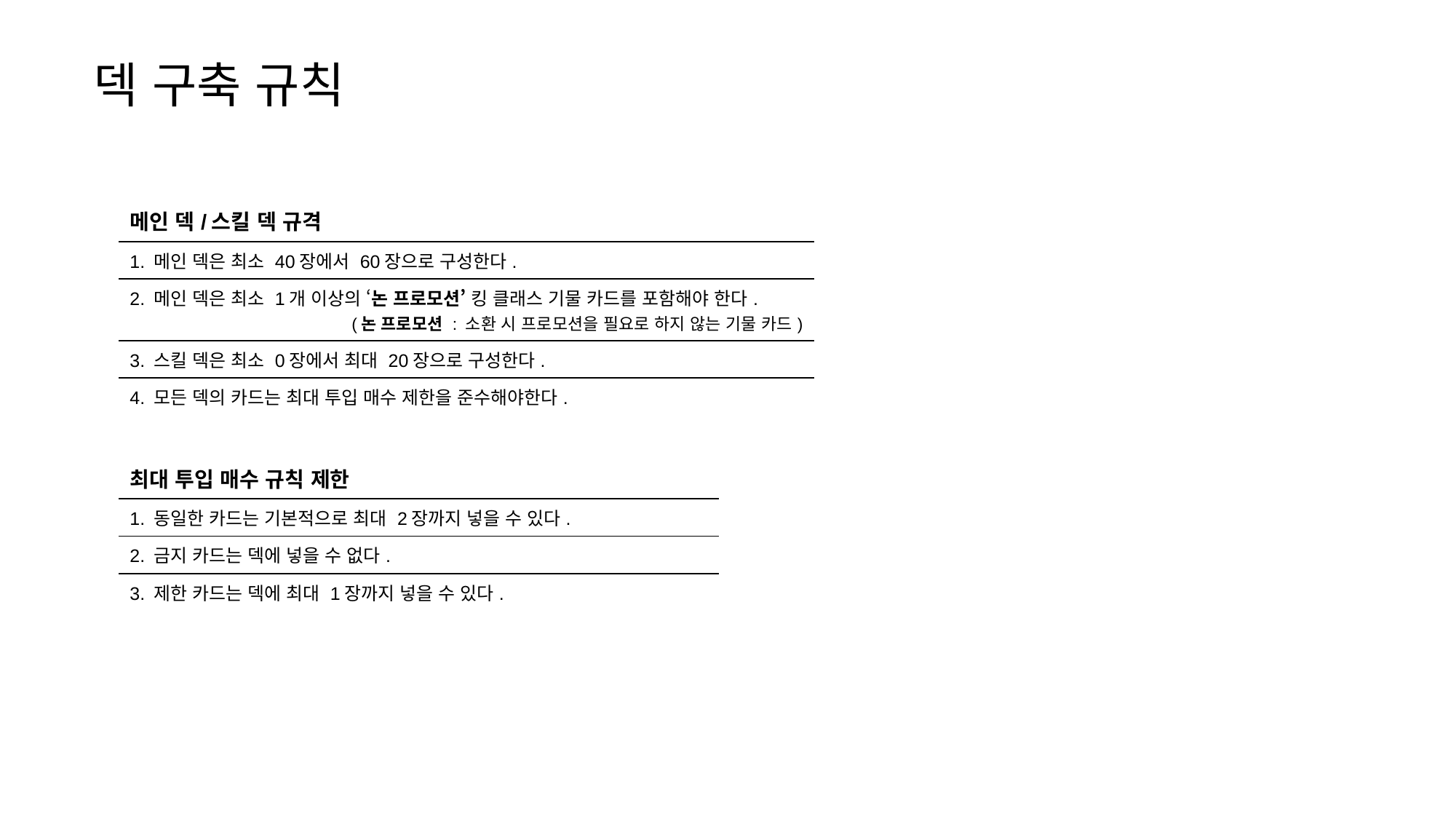

덱 구축 규칙
| 메인 덱/스킬 덱 규격 |
| --- |
| 1. 메인 덱은 최소 40장에서 60장으로 구성한다. |
| 2. 메인 덱은 최소 1개 이상의 ‘논 프로모션’ 킹 클래스 기물 카드를 포함해야 한다. (논 프로모션 : 소환 시 프로모션을 필요로 하지 않는 기물 카드) |
| 3. 스킬 덱은 최소 0장에서 최대 20장으로 구성한다. |
| 4. 모든 덱의 카드는 최대 투입 매수 제한을 준수해야한다. |
| 최대 투입 매수 규칙 제한 |
| --- |
| 1. 동일한 카드는 기본적으로 최대 2장까지 넣을 수 있다. |
| 2. 금지 카드는 덱에 넣을 수 없다. |
| 3. 제한 카드는 덱에 최대 1장까지 넣을 수 있다. |